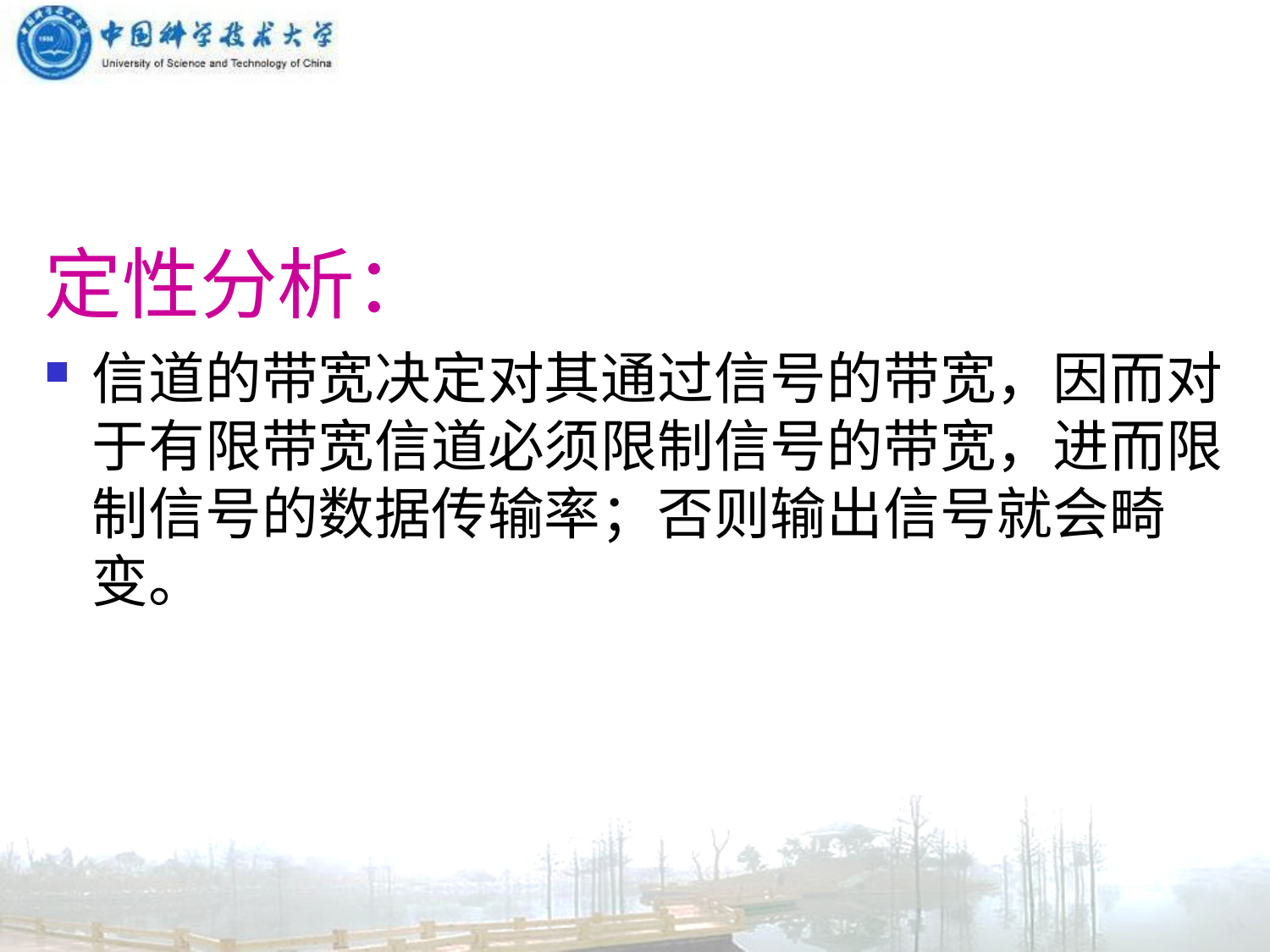

# 定性分析：
信道的带宽决定对其通过信号的带宽，因而对于有限带宽信道必须限制信号的带宽，进而限制信号的数据传输率；否则输出信号就会畸变。